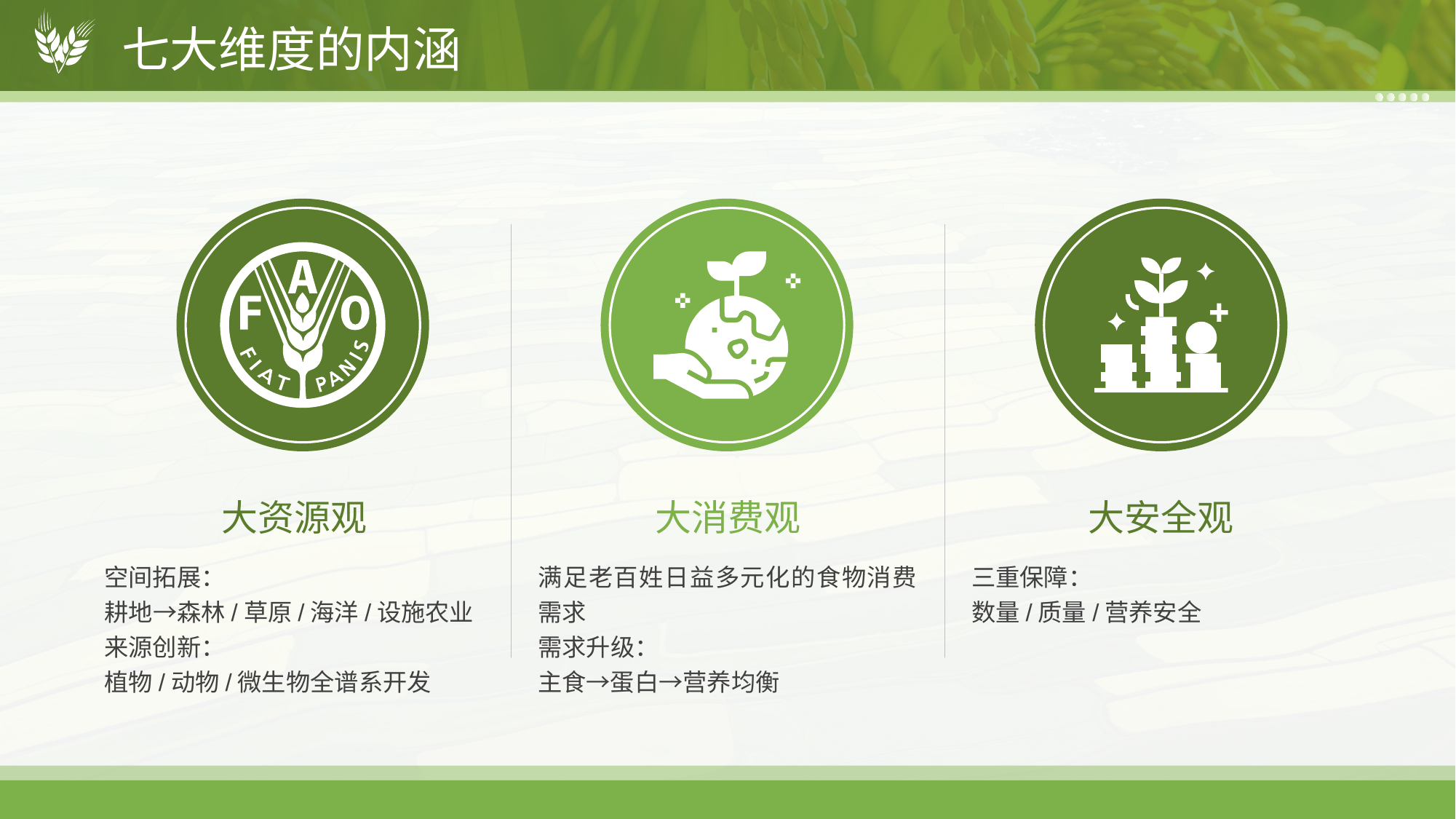

七大维度的内涵

大资源观
大消费观
大安全观
空间拓展：
耕地→森林/草原/海洋/设施农业
来源创新：
植物/动物/微生物全谱系开发
满足老百姓日益多元化的食物消费需求
需求升级：
主食→蛋白→营养均衡
三重保障：
数量/质量/营养安全